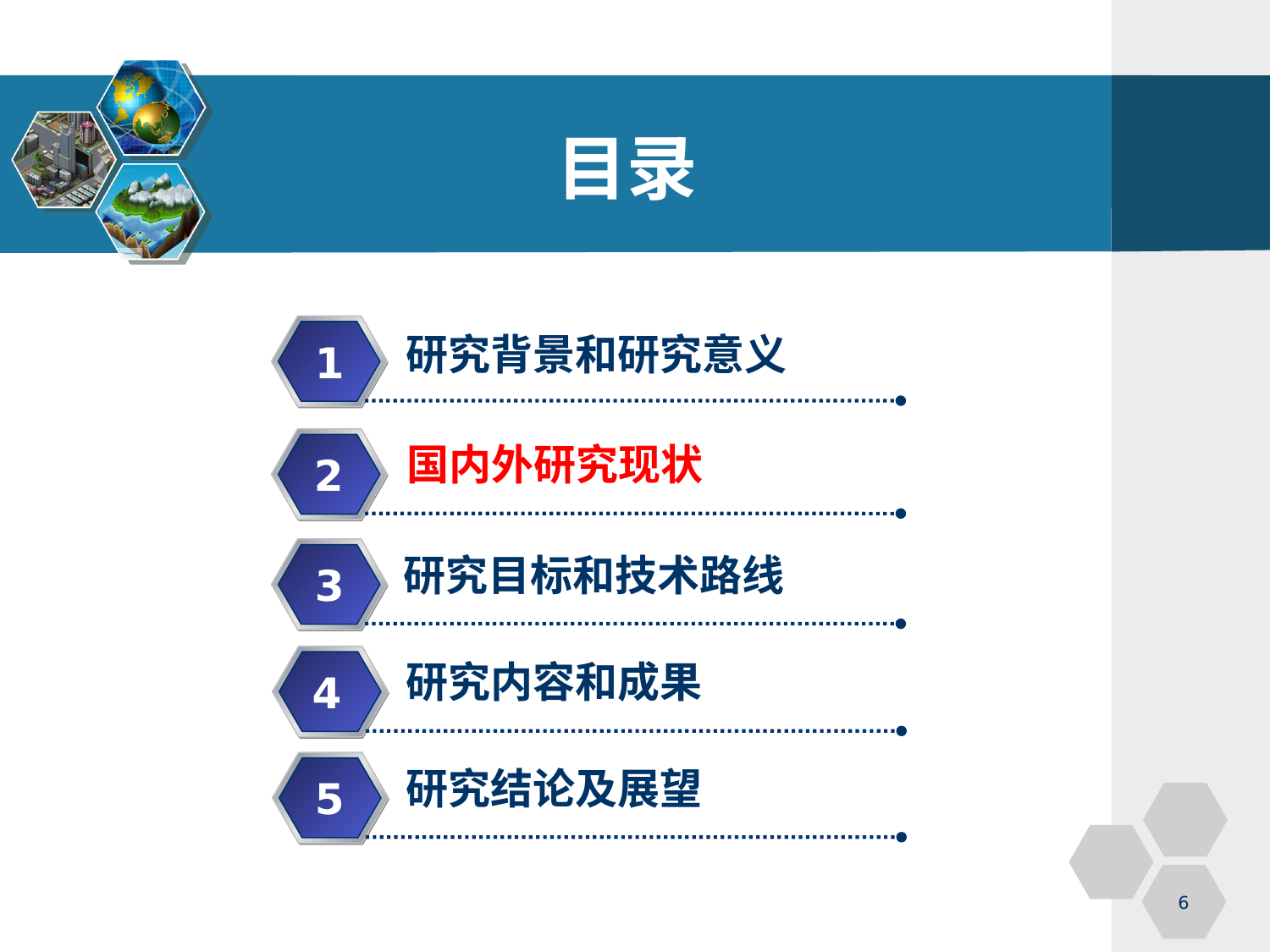

# 目录

研究背景和研究意义
1

国内外研究现状
2

研究目标和技术路线
3

研究内容和成果
4

研究结论及展望
5
6